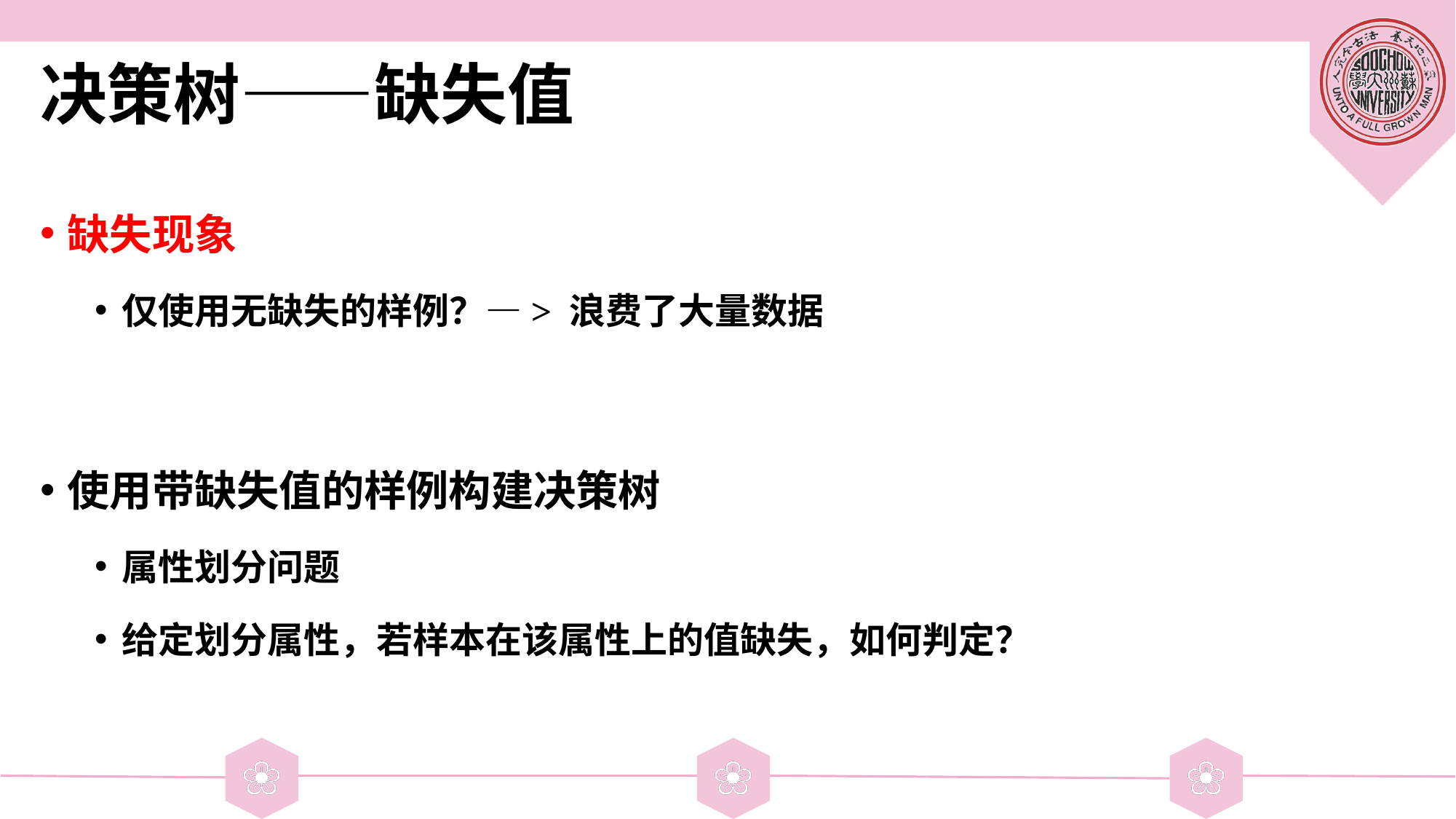

# 决策树——缺失值
缺失现象
仅使用无缺失的样例？—> 浪费了大量数据

使用带缺失值的样例构建决策树
属性划分问题
给定划分属性，若样本在该属性上的值缺失，如何判定？